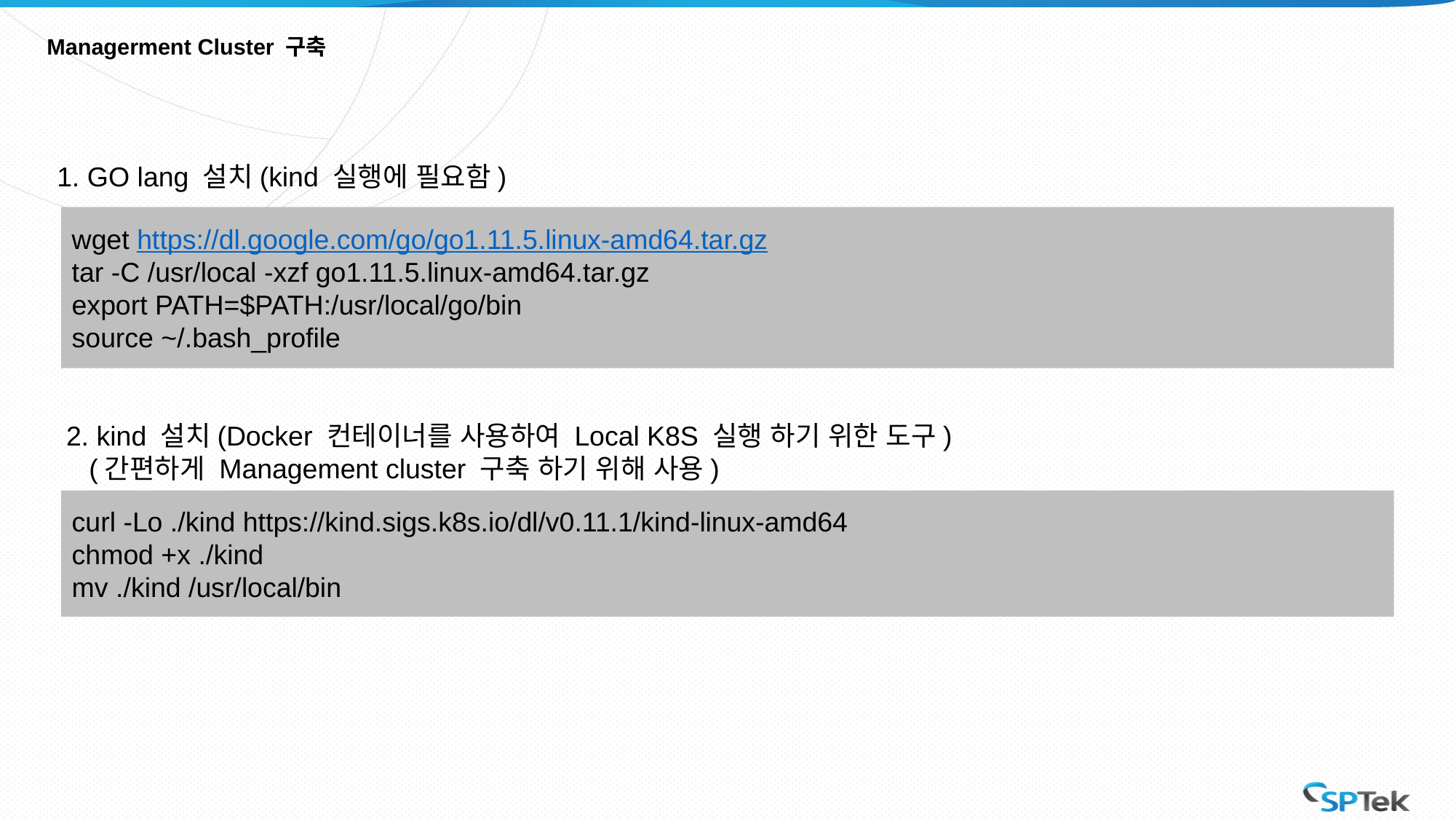

# Managerment Cluster 구축
1. GO lang 설치(kind 실행에 필요함)
wget https://dl.google.com/go/go1.11.5.linux-amd64.tar.gz
tar -C /usr/local -xzf go1.11.5.linux-amd64.tar.gz
export PATH=$PATH:/usr/local/go/bin
source ~/.bash_profile
2. kind 설치(Docker 컨테이너를 사용하여 Local K8S 실행 하기 위한 도구)
   (간편하게 Management cluster 구축 하기 위해 사용)
curl -Lo ./kind https://kind.sigs.k8s.io/dl/v0.11.1/kind-linux-amd64
chmod +x ./kind
mv ./kind /usr/local/bin